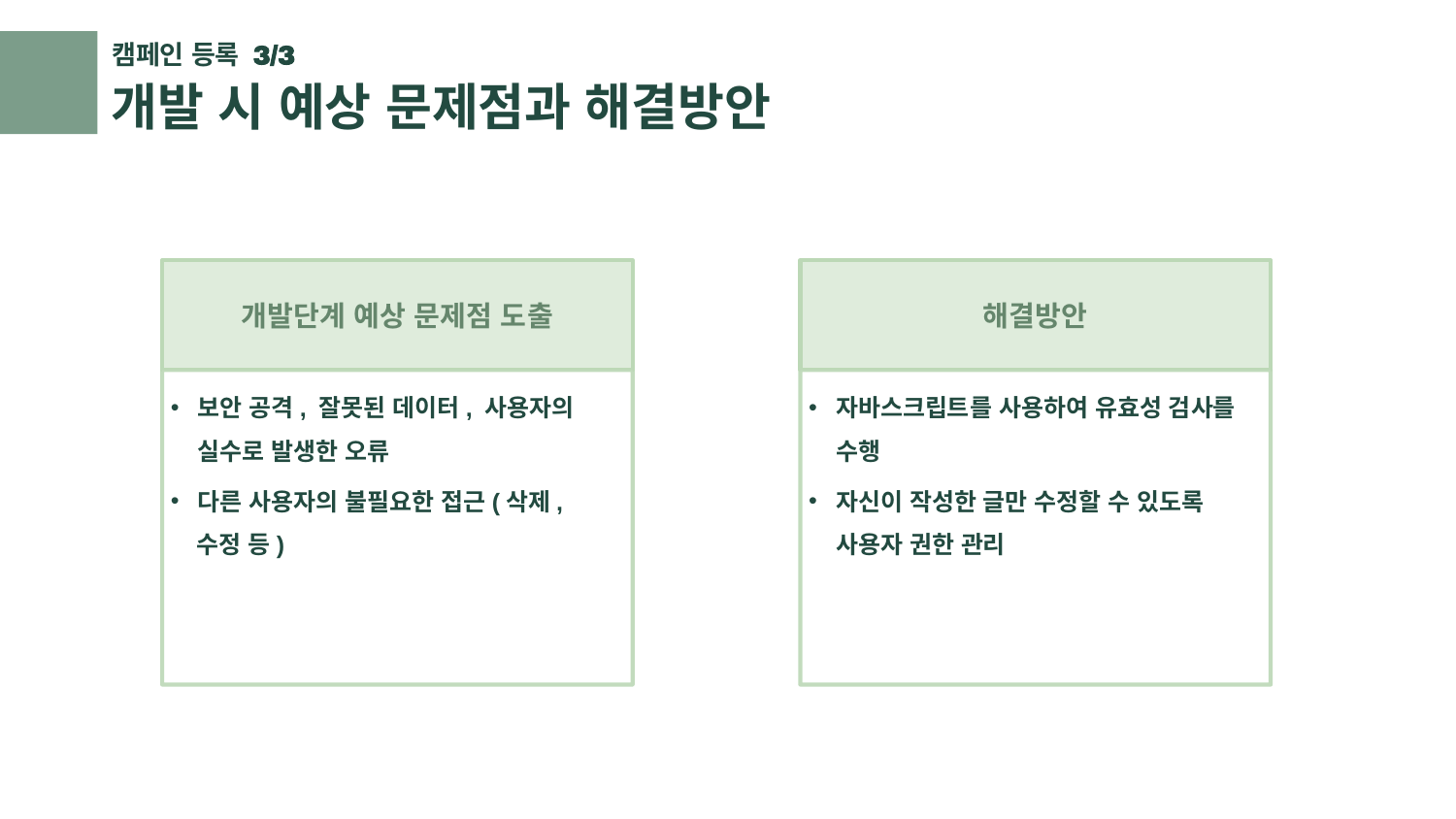

캠페인 등록 3/3

# 개발 시 예상 문제점과 해결방안
개발단계 예상 문제점 도출
해결방안
보안 공격, 잘못된 데이터, 사용자의 실수로 발생한 오류
다른 사용자의 불필요한 접근(삭제,
   수정 등)
자바스크립트를 사용하여 유효성 검사를 수행
자신이 작성한 글만 수정할 수 있도록 사용자 권한 관리